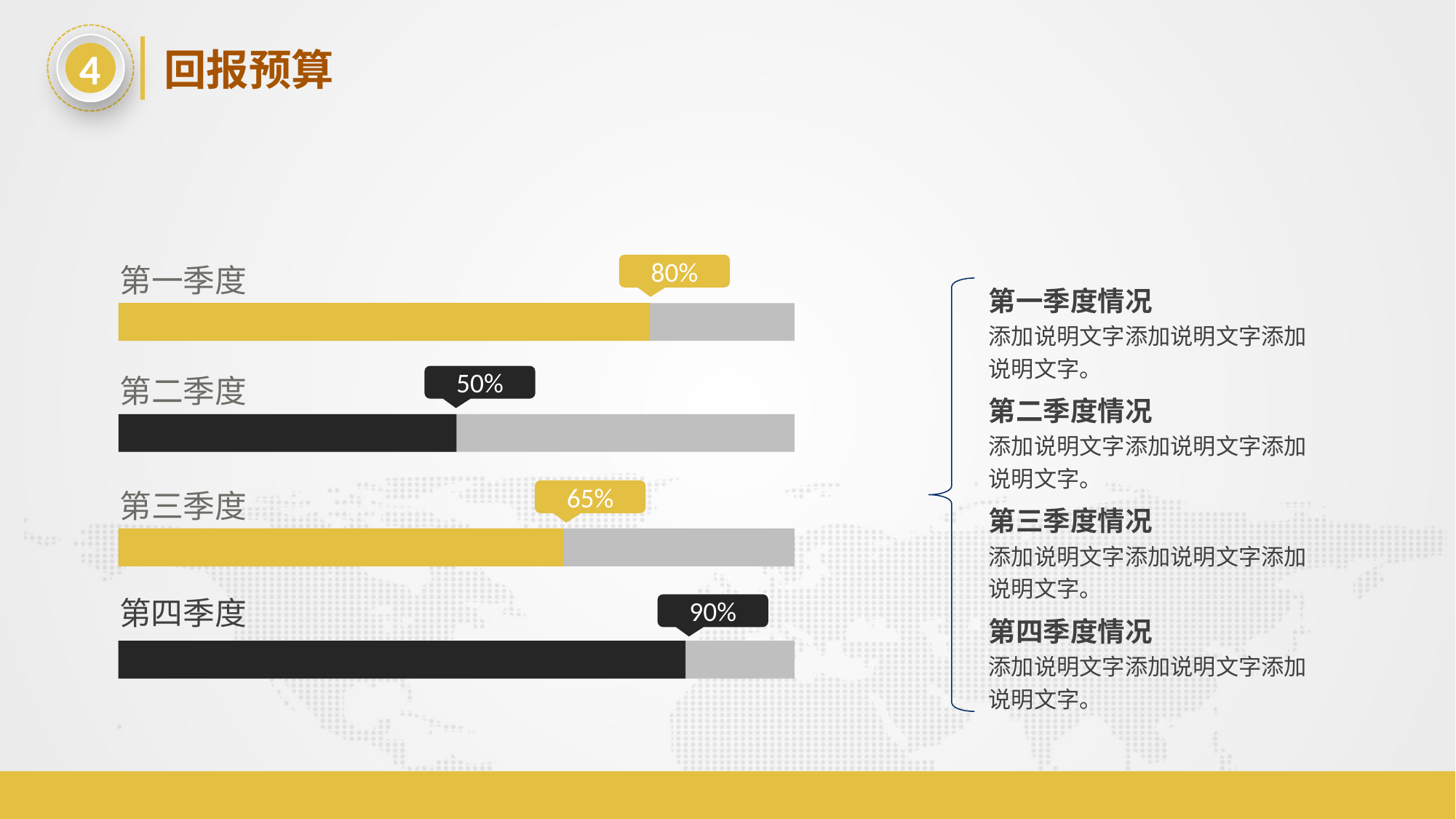

4

回报预算
第一季度

80%
第一季度情况
添加说明文字添加说明文字添加说明文字。

第二季度

50%
第二季度情况
添加说明文字添加说明文字添加说明文字。
第三季度

65%
第三季度情况
添加说明文字添加说明文字添加说明文字。
第四季度

90%
第四季度情况
添加说明文字添加说明文字添加说明文字。